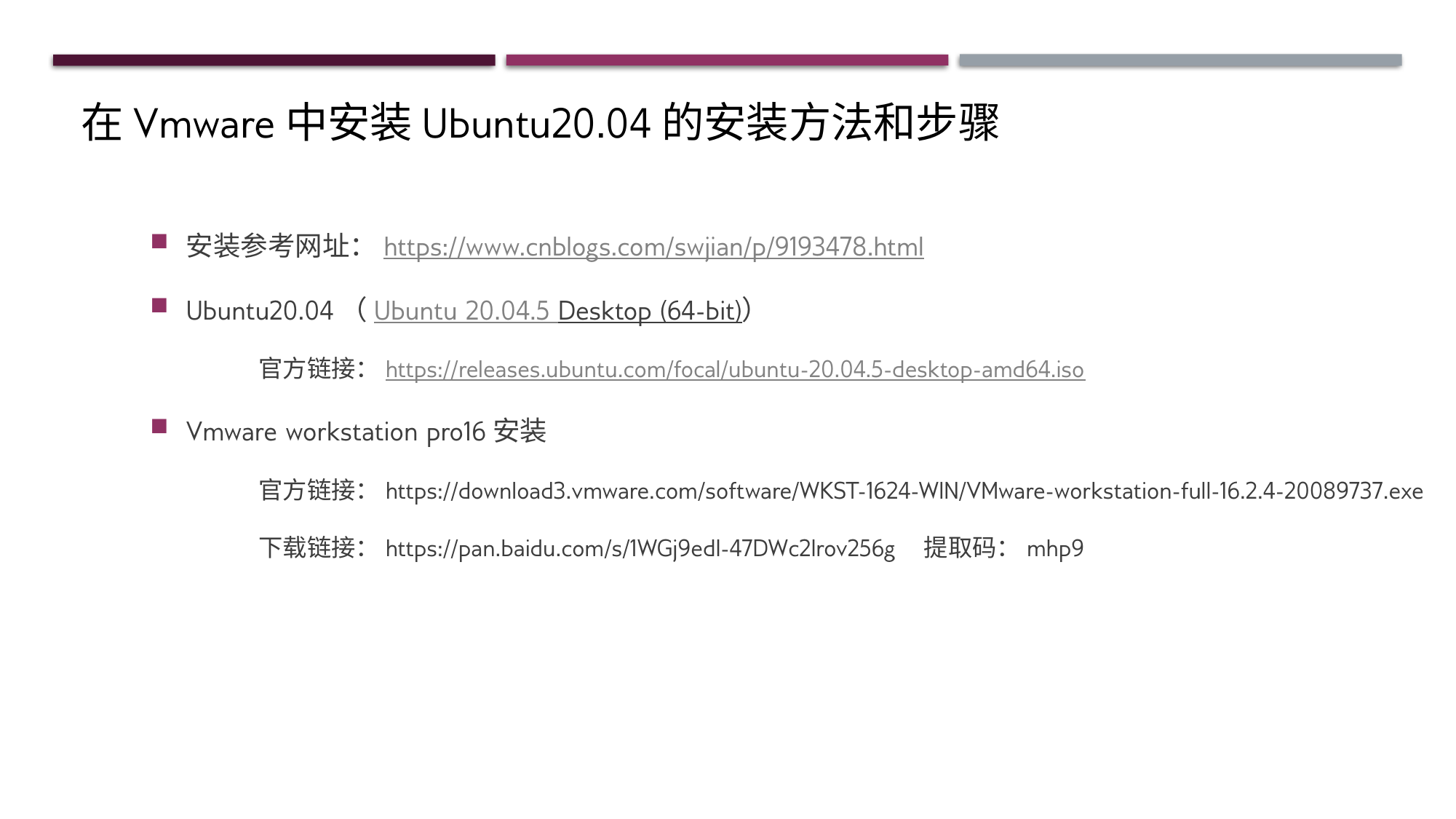

在Vmware中安装Ubuntu20.04的安装方法和步骤
安装参考网址：https://www.cnblogs.com/swjian/p/9193478.html
Ubuntu20.04（Ubuntu 20.04.5 Desktop (64-bit)）
	官方链接：https://releases.ubuntu.com/focal/ubuntu-20.04.5-desktop-amd64.iso
Vmware workstation pro16安装
	官方链接：https://download3.vmware.com/software/WKST-1624-WIN/VMware-workstation-full-16.2.4-20089737.exe
	下载链接：https://pan.baidu.com/s/1WGj9edI-47DWc2Irov256g   提取码：mhp9